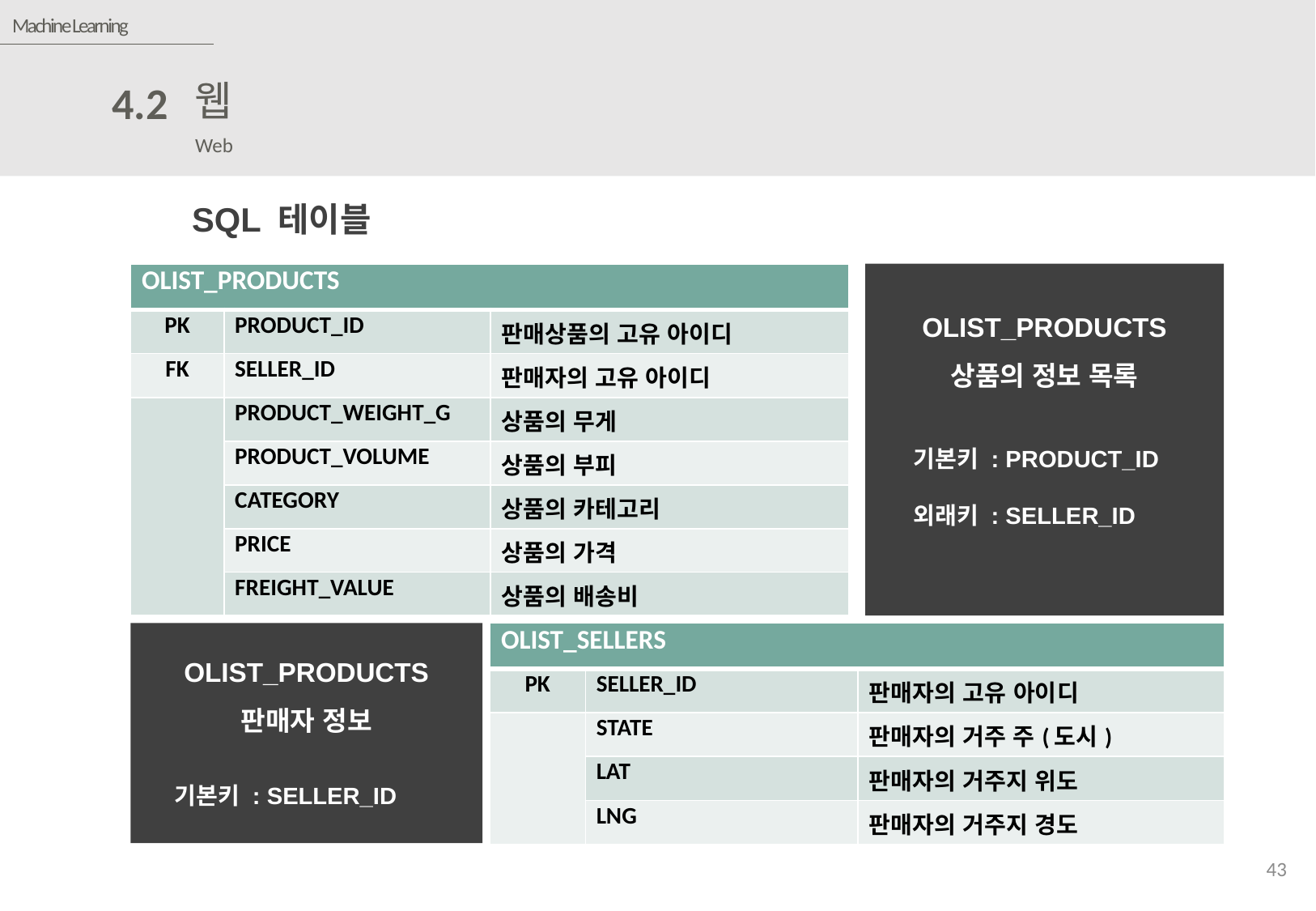

Machine Learning
웹
4.2
Web
윤
민
우
SQL 테이블
| OLIST\_PRODUCTS |  |  |
| --- | --- | --- |
| PK | PRODUCT\_ID | 판매상품의 고유 아이디 |
| FK | SELLER\_ID | 판매자의 고유 아이디 |
|  | PRODUCT\_WEIGHT\_G | 상품의 무게 |
|  | PRODUCT\_VOLUME | 상품의 부피 |
|  | CATEGORY | 상품의 카테고리 |
|  | PRICE | 상품의 가격 |
|  | FREIGHT\_VALUE | 상품의 배송비 |

OLIST_PRODUCTS
상품의 정보 목록
기본키 : PRODUCT_ID
외래키 : SELLER_ID

| OLIST\_SELLERS |  |  |
| --- | --- | --- |
| PK | SELLER\_ID | 판매자의 고유 아이디 |
|  | STATE | 판매자의 거주 주(도시) |
|  | LAT | 판매자의 거주지 위도 |
|  | LNG | 판매자의 거주지 경도 |
OLIST_PRODUCTS
판매자 정보
기본키 : SELLER_ID
43